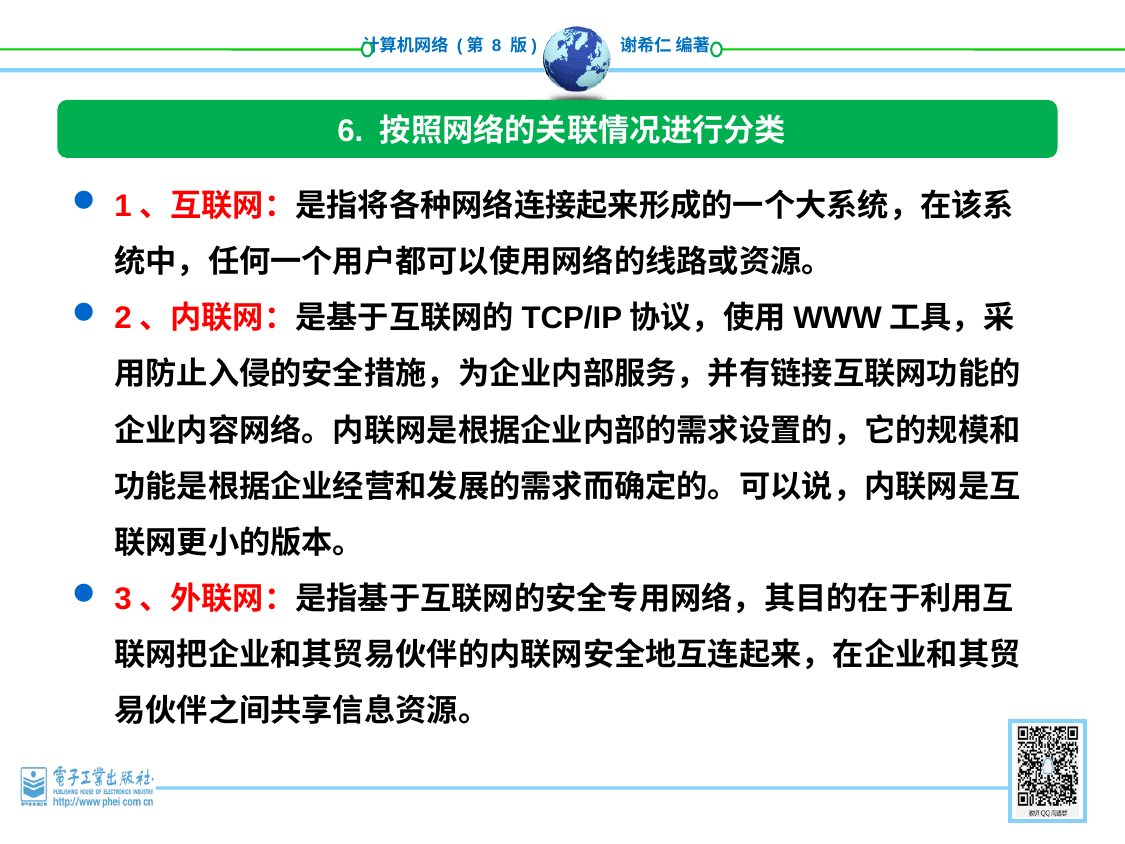

6. 按照网络的关联情况进行分类
1、互联网：是指将各种网络连接起来形成的一个大系统，在该系统中，任何一个用户都可以使用网络的线路或资源。
2、内联网：是基于互联网的TCP/IP协议，使用WWW工具，采用防止入侵的安全措施，为企业内部服务，并有链接互联网功能的企业内容网络。内联网是根据企业内部的需求设置的，它的规模和功能是根据企业经营和发展的需求而确定的。可以说，内联网是互联网更小的版本。
3、外联网：是指基于互联网的安全专用网络，其目的在于利用互联网把企业和其贸易伙伴的内联网安全地互连起来，在企业和其贸易伙伴之间共享信息资源。